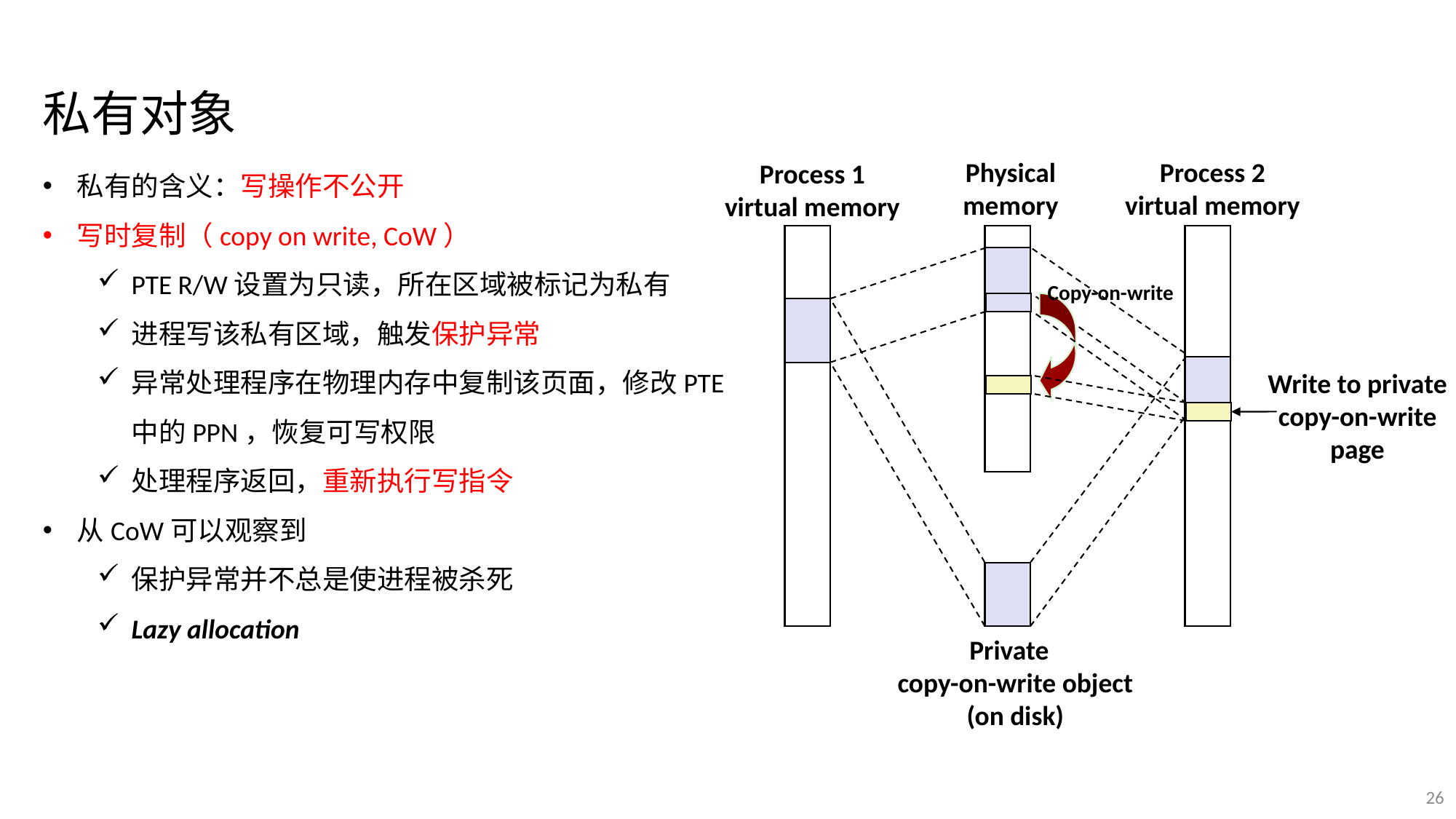

私有对象
私有的含义：写操作不公开
写时复制（copy on write, CoW）
PTE R/W设置为只读，所在区域被标记为私有
进程写该私有区域，触发保护异常
异常处理程序在物理内存中复制该页面，修改PTE中的PPN，恢复可写权限
处理程序返回，重新执行写指令
从CoW可以观察到
保护异常并不总是使进程被杀死
Lazy allocation
Physical
memory
Process 2
virtual memory
Process 1
virtual memory

Copy-on-write

Write to private
copy-on-write
page

Private
copy-on-write object
(on disk)
26